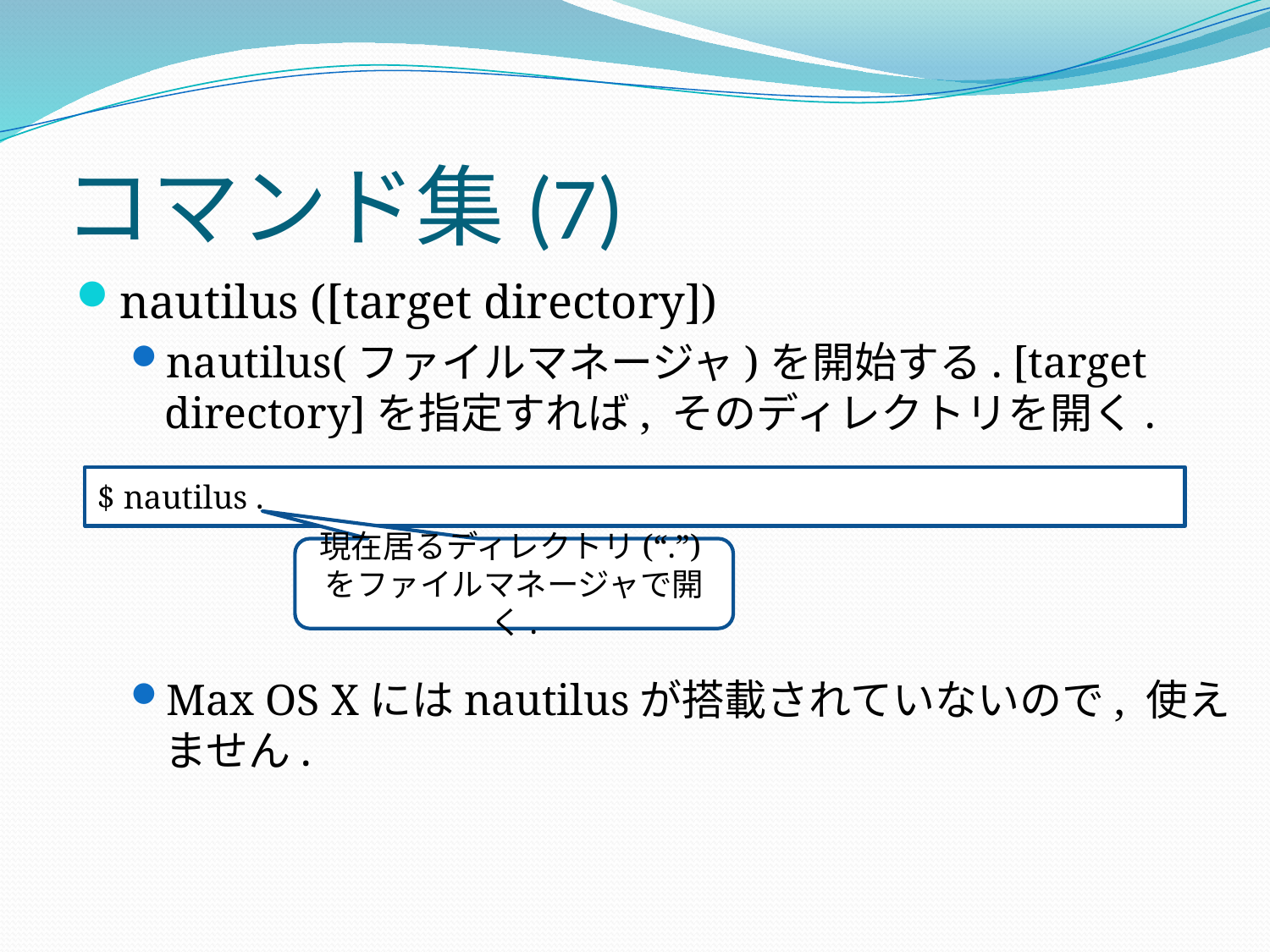

# コマンド集(7)
nautilus ([target directory])
nautilus(ファイルマネージャ)を開始する. [target directory]を指定すれば, そのディレクトリを開く.

Max OS Xにはnautilusが搭載されていないので, 使えません.

$ nautilus .
現在居るディレクトリ(“.”)をファイルマネージャで開く.